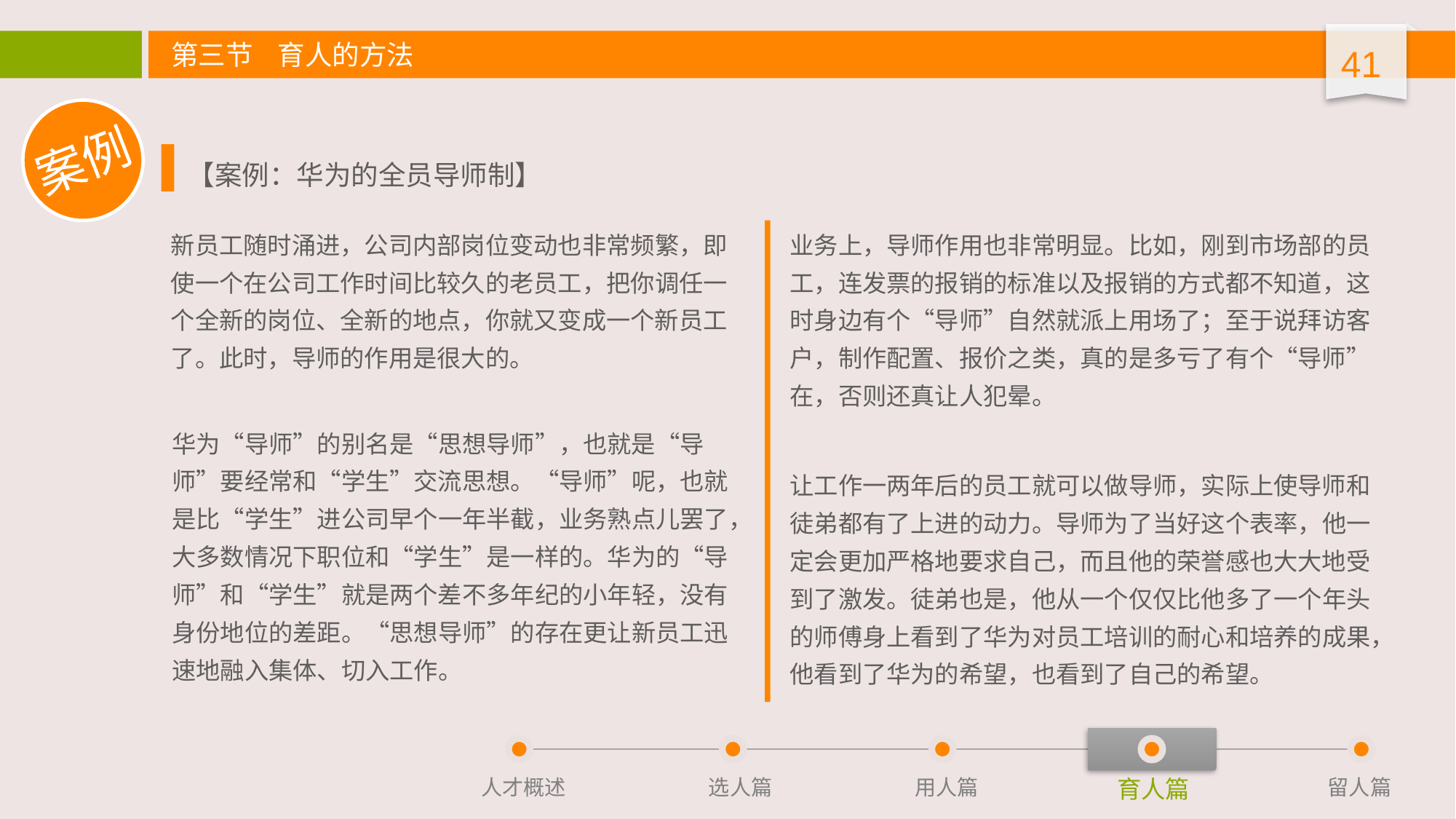

案例
【案例：华为的全员导师制】

新员工随时涌进，公司内部岗位变动也非常频繁，即使一个在公司工作时间比较久的老员工，把你调任一个全新的岗位、全新的地点，你就又变成一个新员工了。此时，导师的作用是很大的。
业务上，导师作用也非常明显。比如，刚到市场部的员工，连发票的报销的标准以及报销的方式都不知道，这时身边有个“导师”自然就派上用场了；至于说拜访客户，制作配置、报价之类，真的是多亏了有个“导师”在，否则还真让人犯晕。

华为“导师”的别名是“思想导师”，也就是“导师”要经常和“学生”交流思想。“导师”呢，也就是比“学生”进公司早个一年半截，业务熟点儿罢了，大多数情况下职位和“学生”是一样的。华为的“导师”和“学生”就是两个差不多年纪的小年轻，没有身份地位的差距。“思想导师”的存在更让新员工迅速地融入集体、切入工作。
让工作一两年后的员工就可以做导师，实际上使导师和徒弟都有了上进的动力。导师为了当好这个表率，他一定会更加严格地要求自己，而且他的荣誉感也大大地受到了激发。徒弟也是，他从一个仅仅比他多了一个年头的师傅身上看到了华为对员工培训的耐心和培养的成果，他看到了华为的希望，也看到了自己的希望。